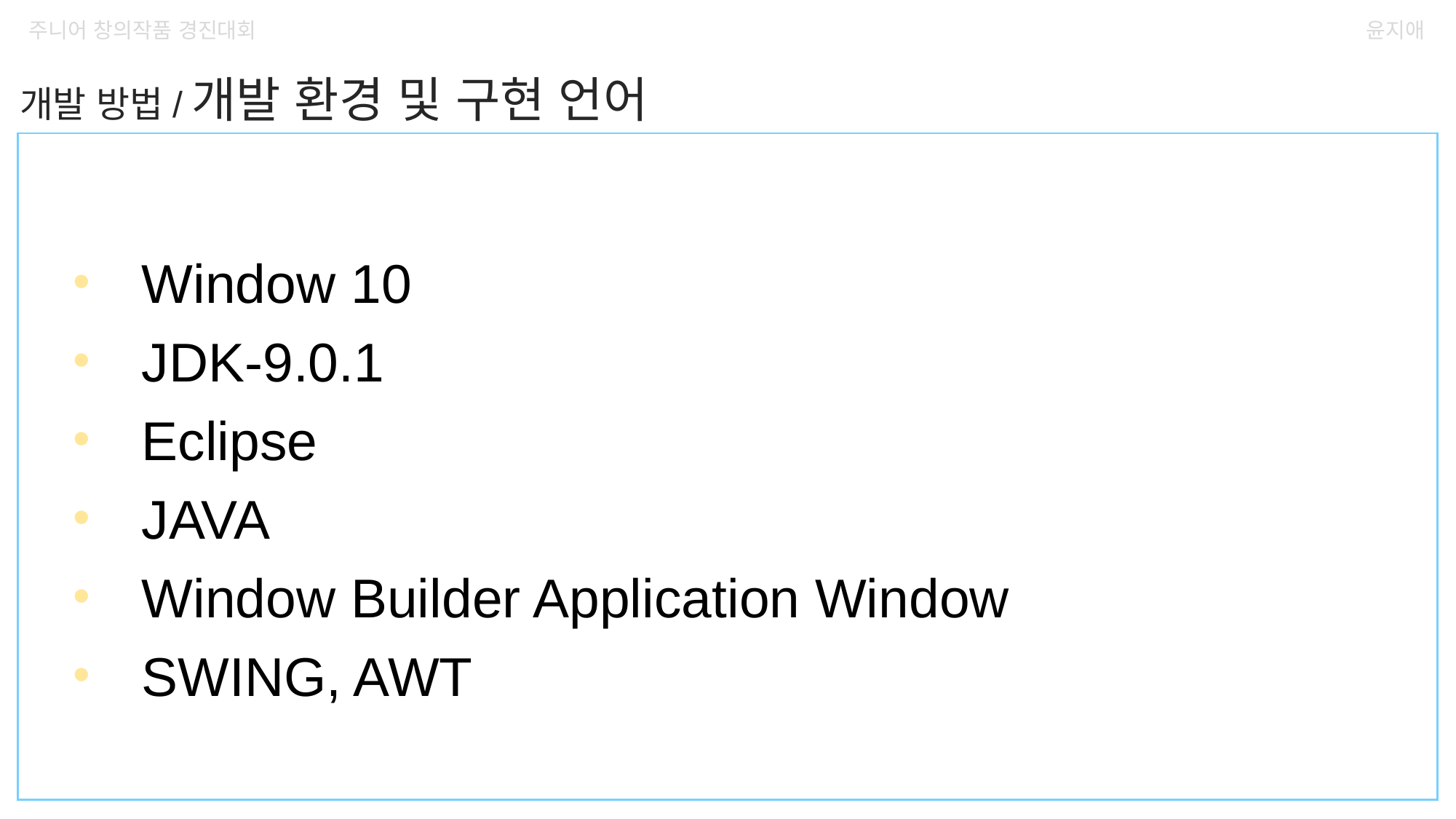

윤지애
주니어 창의작품 경진대회
개발 방법/개발 환경 및 구현 언어

Window 10
JDK-9.0.1
Eclipse
JAVA
Window Builder Application Window
SWING, AWT